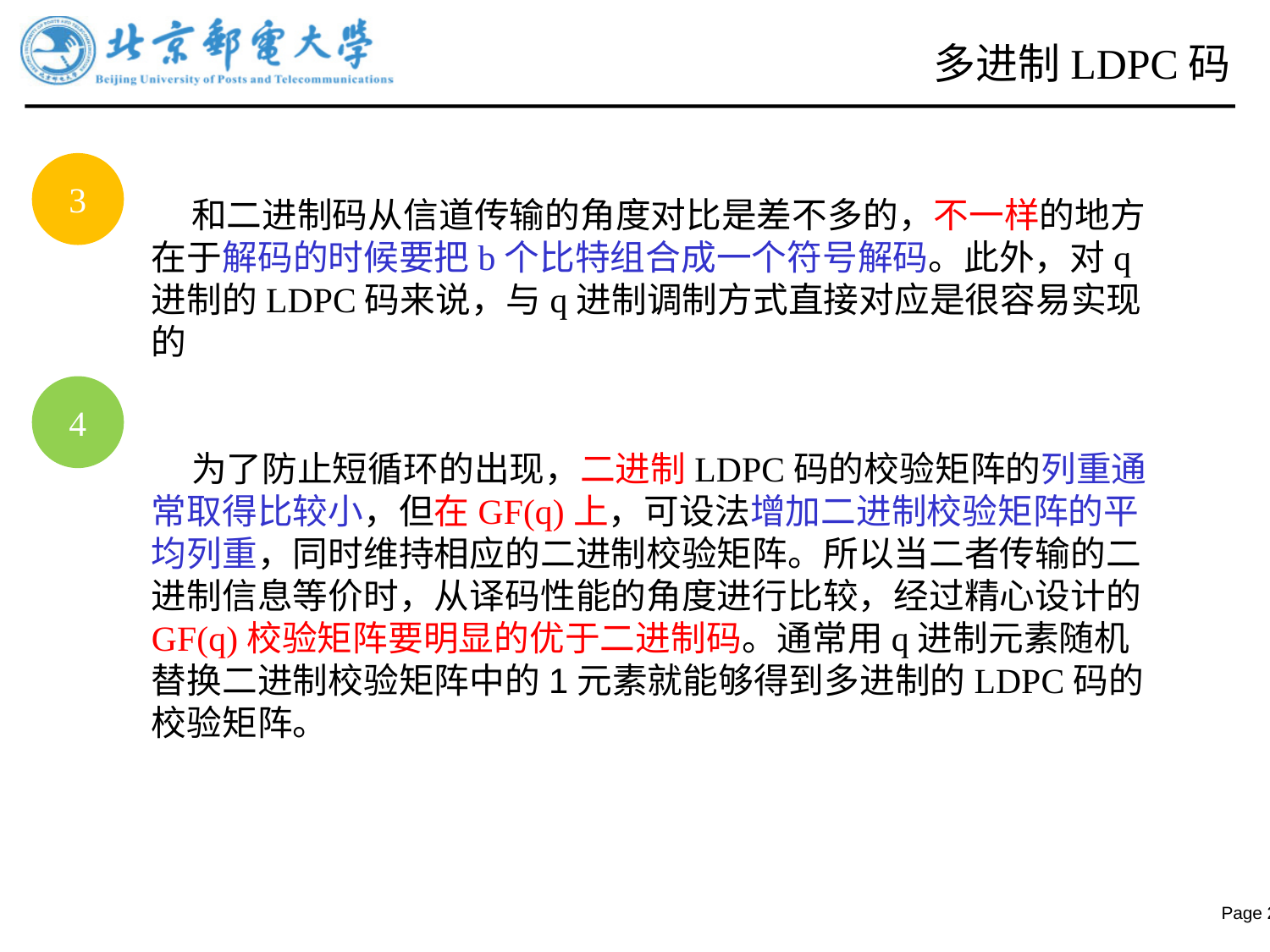

多进制LDPC码
3
    和二进制码从信道传输的角度对比是差不多的，不一样的地方在于解码的时候要把b个比特组合成一个符号解码。此外，对q进制的LDPC码来说，与q进制调制方式直接对应是很容易实现的

    为了防止短循环的出现，二进制LDPC码的校验矩阵的列重通常取得比较小，但在GF(q)上，可设法增加二进制校验矩阵的平均列重，同时维持相应的二进制校验矩阵。所以当二者传输的二进制信息等价时，从译码性能的角度进行比较，经过精心设计的GF(q)校验矩阵要明显的优于二进制码。通常用q进制元素随机替换二进制校验矩阵中的1元素就能够得到多进制的LDPC码的校验矩阵。
4